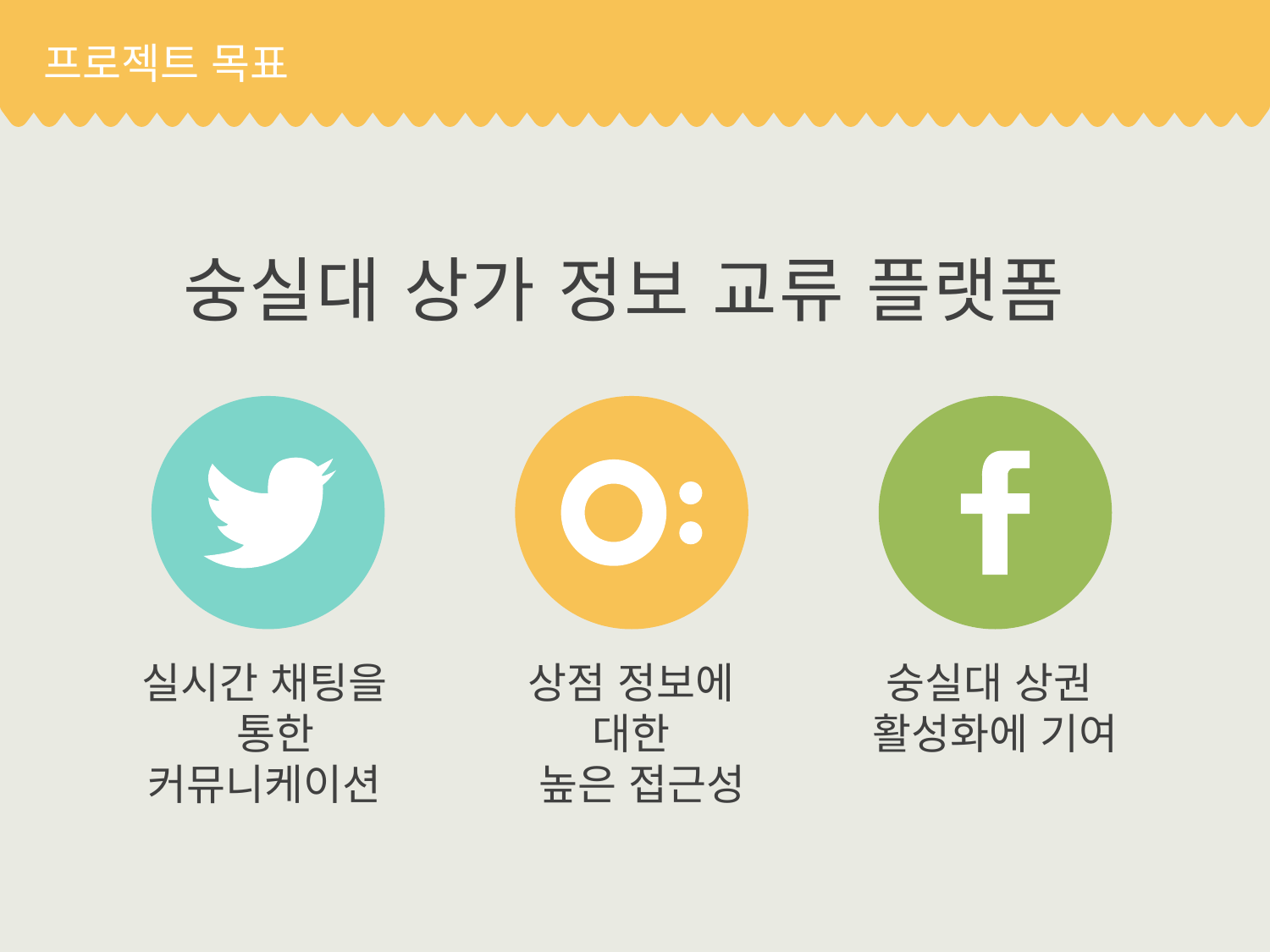

# 프로젝트 목표

숭실대 상가 정보 교류 플랫폼

실시간 채팅을
 통한 커뮤니케이션

상점 정보에 대한
 높은 접근성

숭실대 상권
활성화에 기여